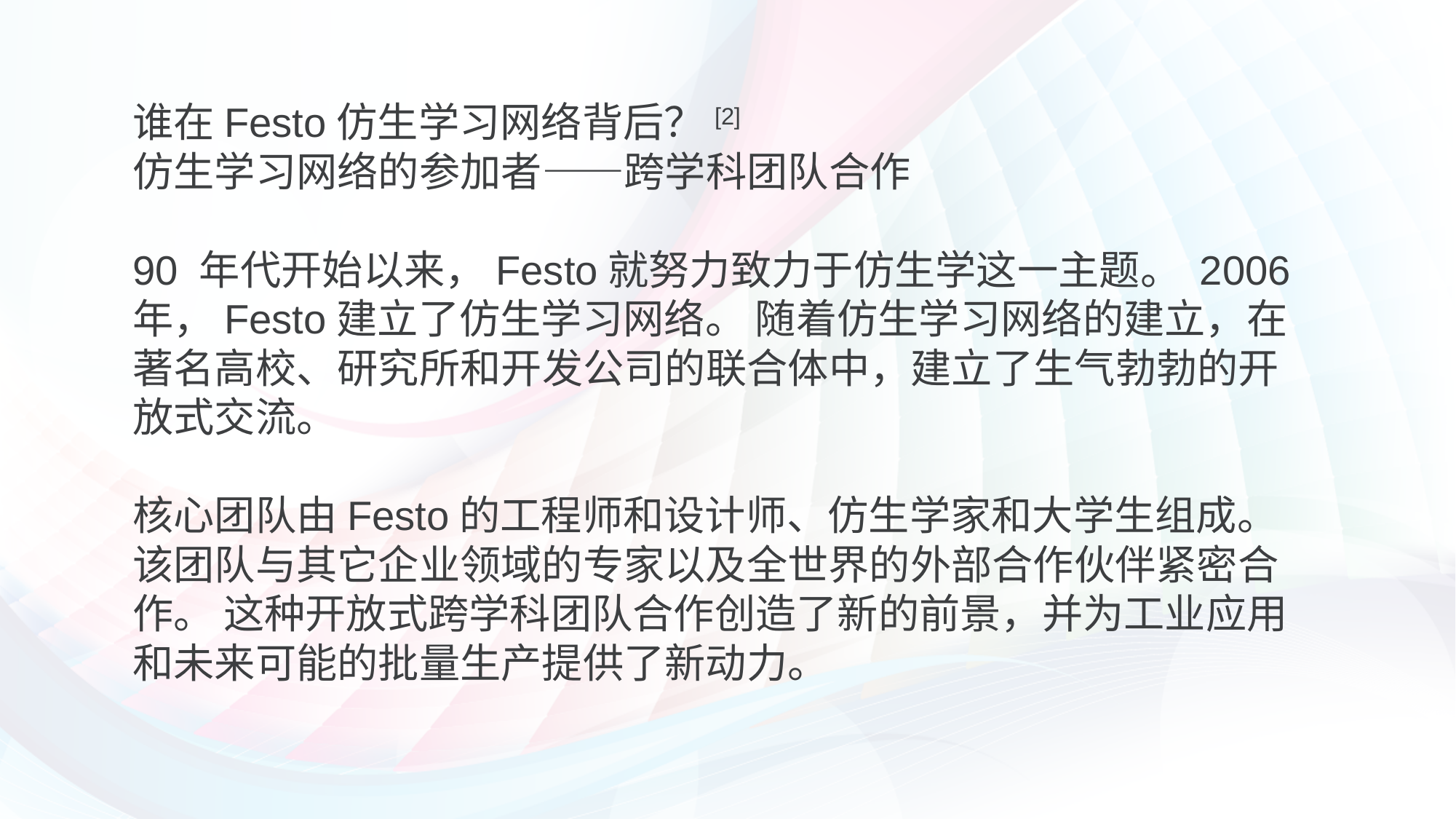

谁在Festo仿生学习网络背后？[2]
仿生学习网络的参加者——跨学科团队合作

90 年代开始以来，Festo就努力致力于仿生学这一主题。 2006 年，Festo建立了仿生学习网络。 随着仿生学习网络的建立，在著名高校、研究所和开发公司的联合体中，建立了生气勃勃的开放式交流。

核心团队由Festo的工程师和设计师、仿生学家和大学生组成。 该团队与其它企业领域的专家以及全世界的外部合作伙伴紧密合作。 这种开放式跨学科团队合作创造了新的前景，并为工业应用和未来可能的批量生产提供了新动力。